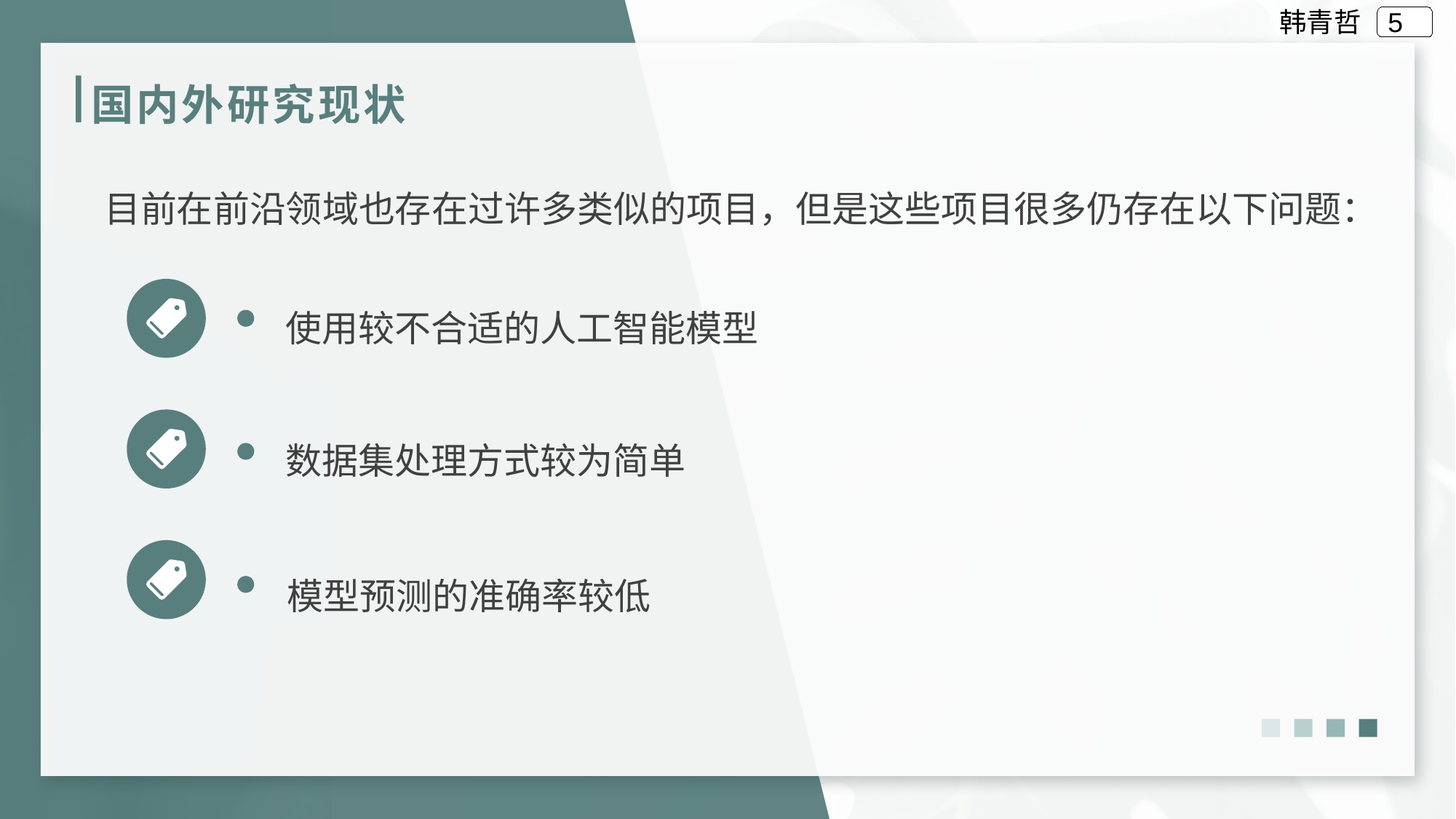

韩青哲
国内外研究现状
目前在前沿领域也存在过许多类似的项目，但是这些项目很多仍存在以下问题：

使用较不合适的人工智能模型

数据集处理方式较为简单

模型预测的准确率较低